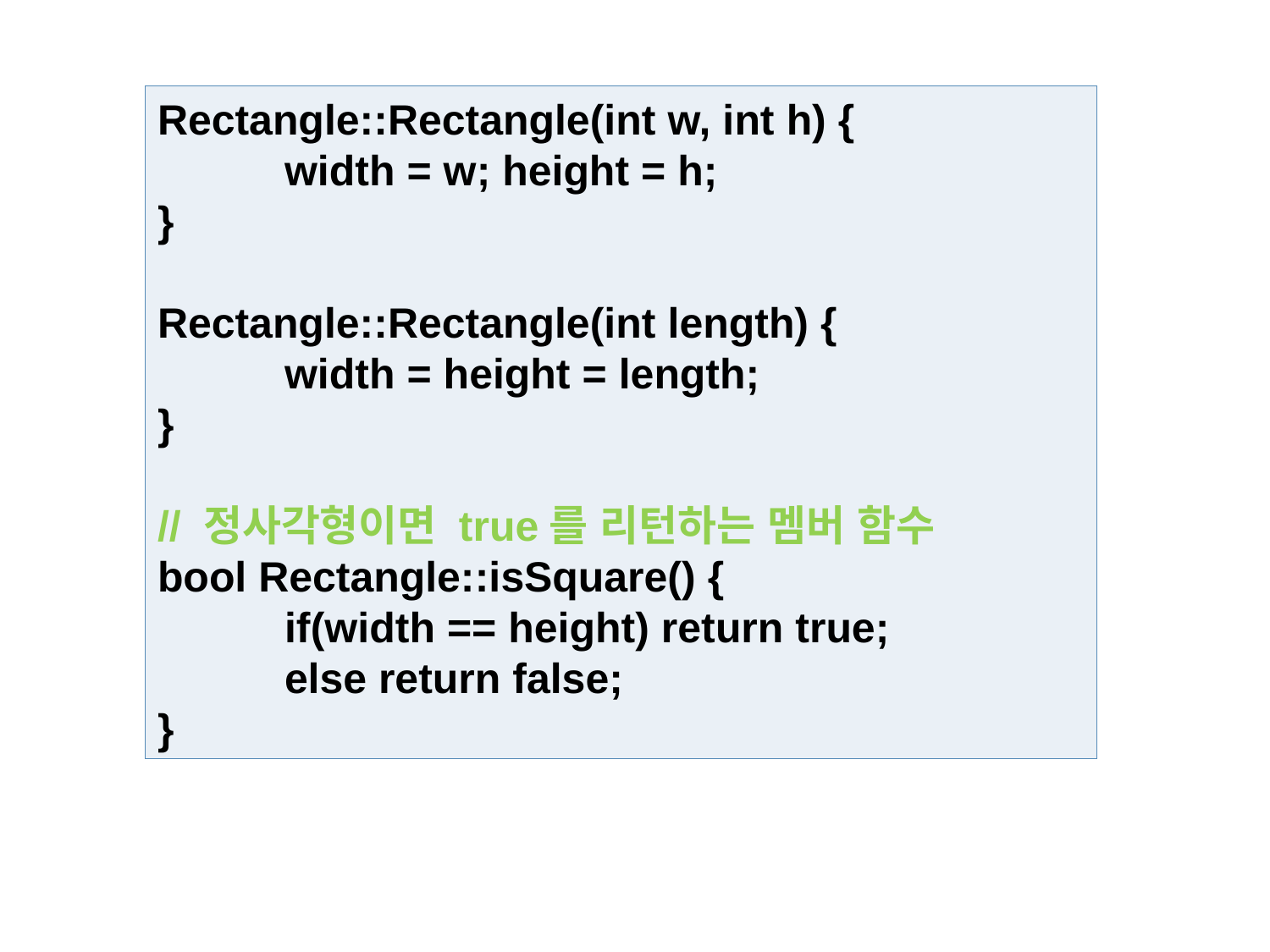

Rectangle::Rectangle(int w, int h) {
	width = w; height = h;
}

Rectangle::Rectangle(int length) {
	width = height = length;
}

// 정사각형이면 true를 리턴하는 멤버 함수
bool Rectangle::isSquare() {
	if(width == height) return true;
	else return false;
}
37